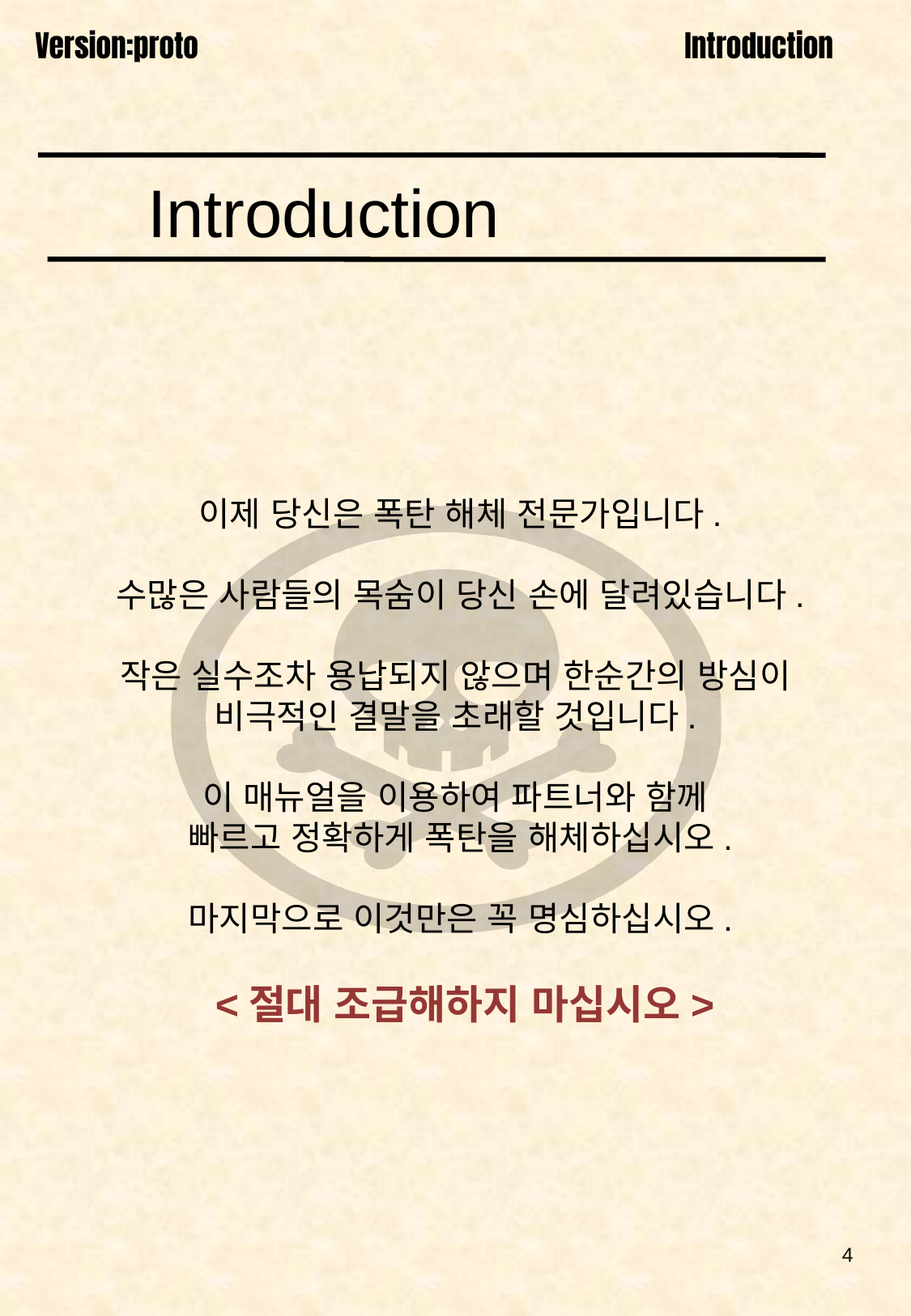

Version:proto
Introduction
Introduction

이제 당신은 폭탄 해체 전문가입니다.

수많은 사람들의 목숨이 당신 손에 달려있습니다.

작은 실수조차 용납되지 않으며 한순간의 방심이
비극적인 결말을 초래할 것입니다.

이 매뉴얼을 이용하여 파트너와 함께
빠르고 정확하게 폭탄을 해체하십시오.

마지막으로 이것만은 꼭 명심하십시오.

 <절대 조급해하지 마십시오>

4